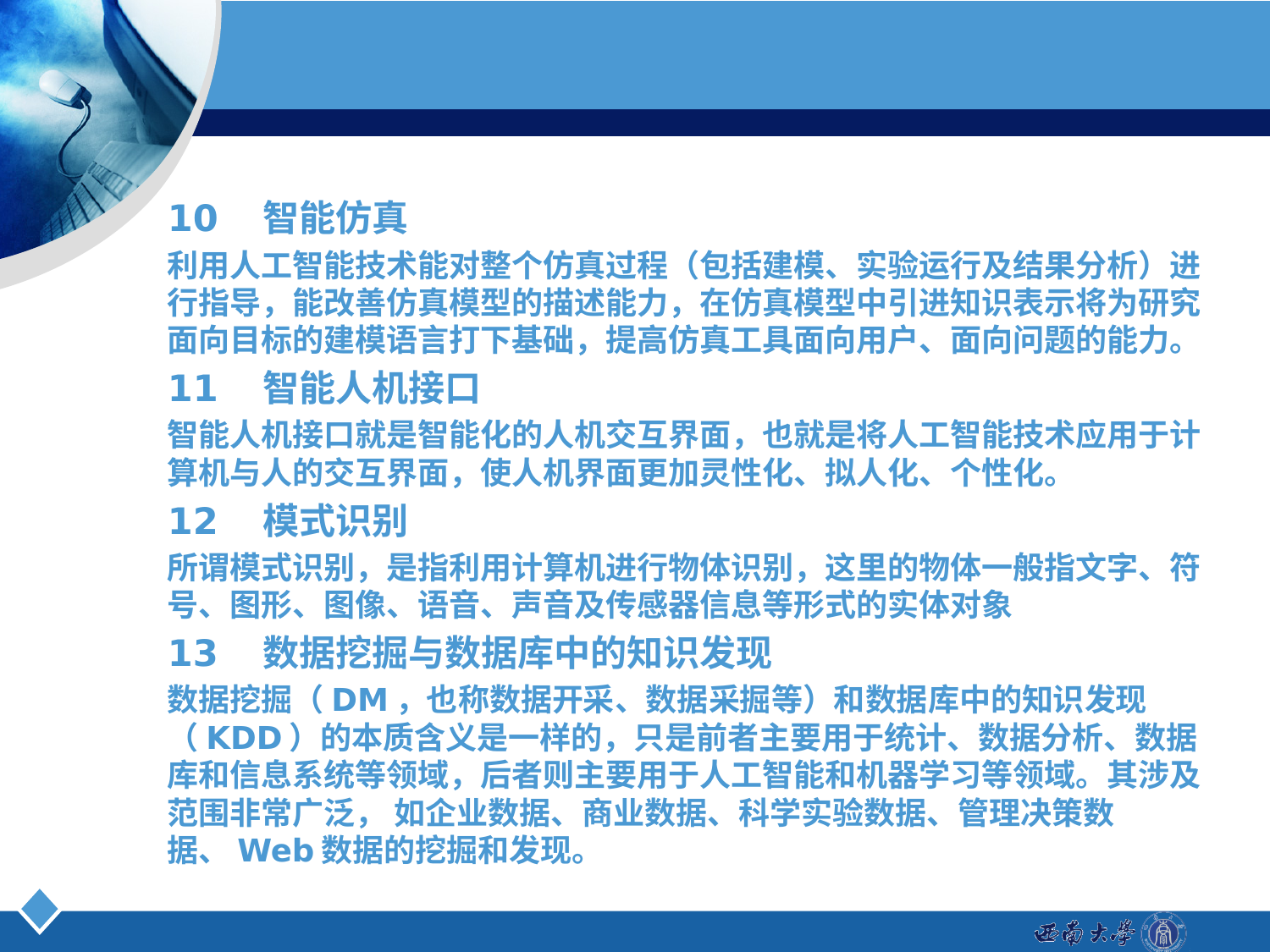

10　智能仿真
利用人工智能技术能对整个仿真过程（包括建模、实验运行及结果分析）进行指导，能改善仿真模型的描述能力，在仿真模型中引进知识表示将为研究面向目标的建模语言打下基础，提高仿真工具面向用户、面向问题的能力。
11　智能人机接口
智能人机接口就是智能化的人机交互界面，也就是将人工智能技术应用于计算机与人的交互界面，使人机界面更加灵性化、拟人化、个性化。
12　模式识别
所谓模式识别，是指利用计算机进行物体识别，这里的物体一般指文字、符号、图形、图像、语音、声音及传感器信息等形式的实体对象
13　数据挖掘与数据库中的知识发现
数据挖掘（DM，也称数据开采、数据采掘等）和数据库中的知识发现（KDD）的本质含义是一样的，只是前者主要用于统计、数据分析、数据库和信息系统等领域，后者则主要用于人工智能和机器学习等领域。其涉及范围非常广泛， 如企业数据、商业数据、科学实验数据、管理决策数据、Web数据的挖掘和发现。